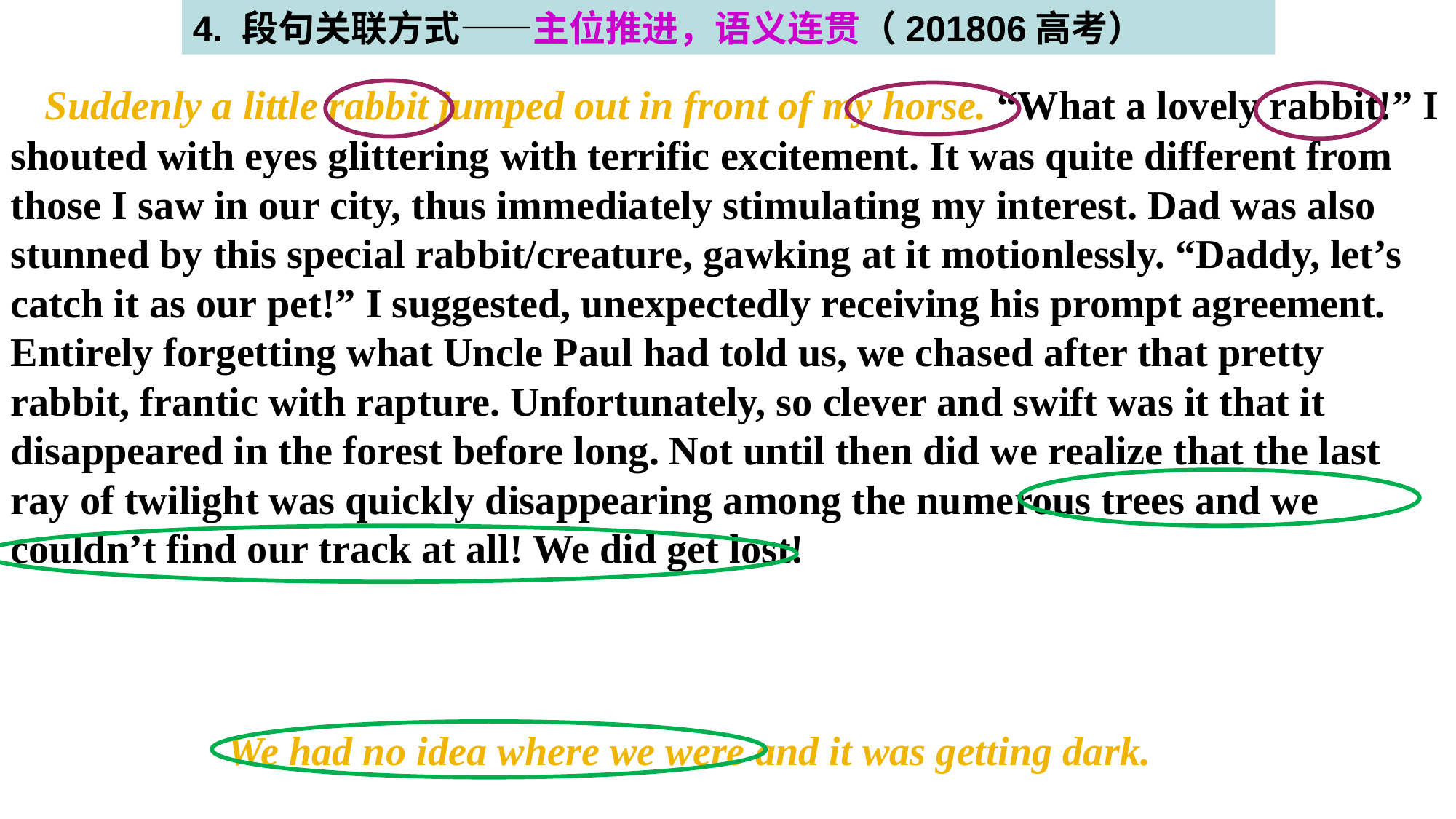

4. 段句关联方式——主位推进，语义连贯（201806高考）
   Suddenly a little rabbit jumped out in front of my horse. “What a lovely rabbit!” I shouted with eyes glittering with terrific excitement. It was quite different from those I saw in our city, thus immediately stimulating my interest. Dad was also stunned by this special rabbit/creature, gawking at it motionlessly. “Daddy, let’s catch it as our pet!” I suggested, unexpectedly receiving his prompt agreement. Entirely forgetting what Uncle Paul had told us, we chased after that pretty rabbit, frantic with rapture. Unfortunately, so clever and swift was it that it disappeared in the forest before long. Not until then did we realize that the last ray of twilight was quickly disappearing among the numerous trees and we couldn’t find our track at all! We did get lost!

   We had no idea where we were and it was getting dark.